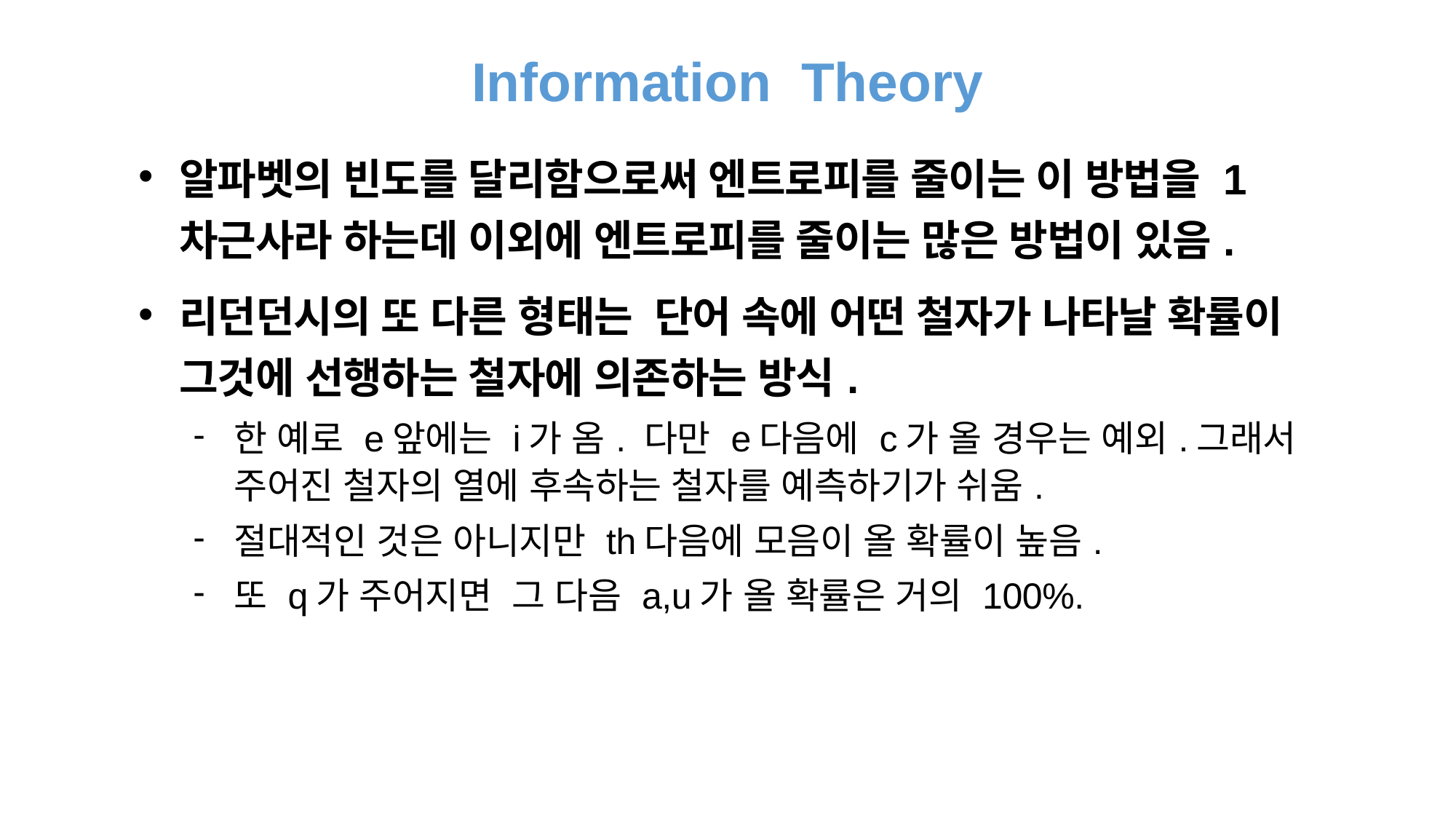

# Information  Theory
알파벳의 빈도를 달리함으로써 엔트로피를 줄이는 이 방법을 1차근사라 하는데 이외에 엔트로피를 줄이는 많은 방법이 있음.
리던던시의 또 다른 형태는  단어 속에 어떤 철자가 나타날 확률이 그것에 선행하는 철자에 의존하는 방식.
한 예로 e앞에는 i가 옴. 다만 e다음에 c가 올 경우는 예외.그래서 주어진 철자의 열에 후속하는 철자를 예측하기가 쉬움.
절대적인 것은 아니지만 th다음에 모음이 올 확률이 높음.
또 q가 주어지면  그 다음 a,u가 올 확률은 거의 100%.